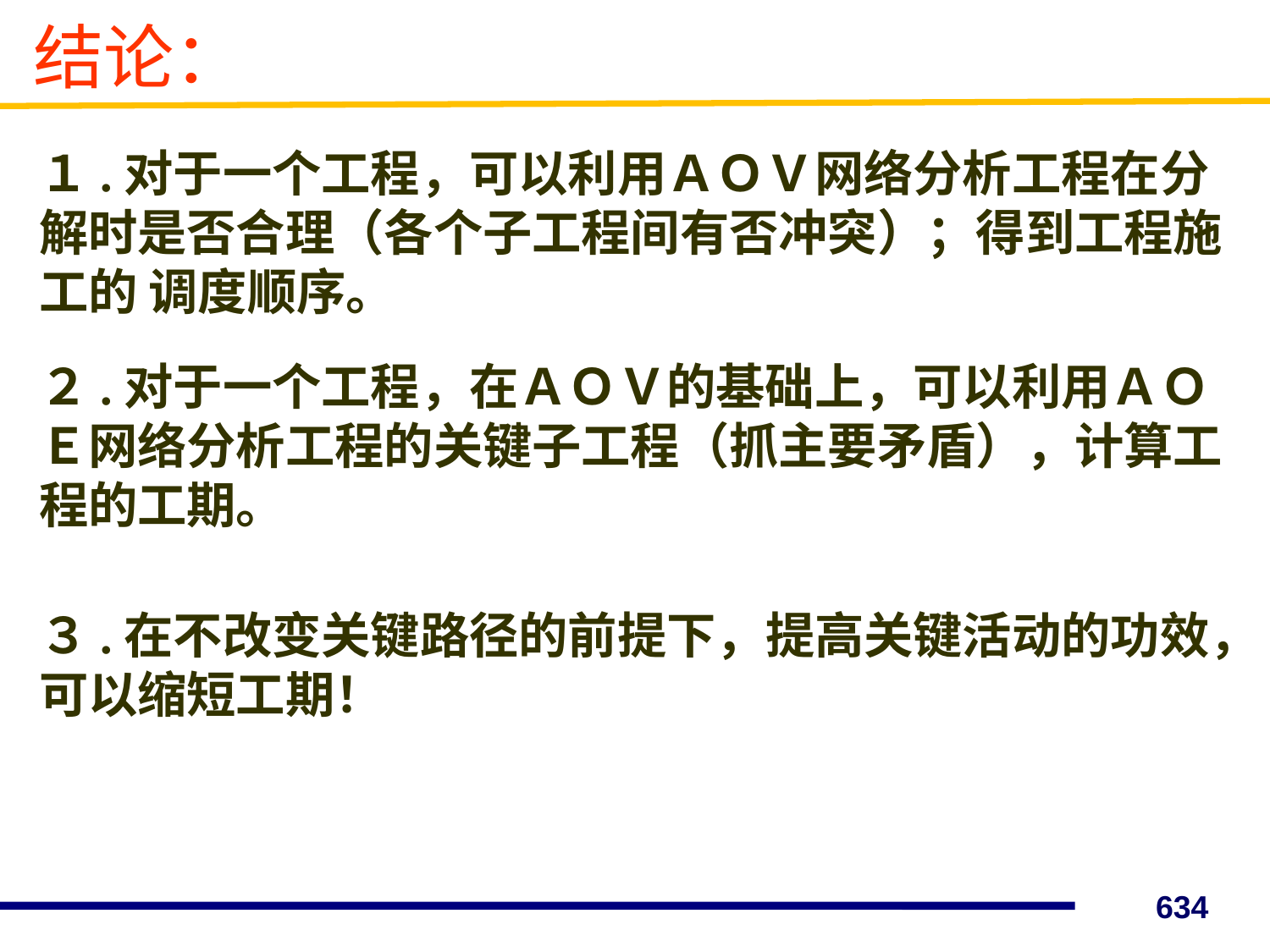

结论：
１.对于一个工程，可以利用ＡＯＶ网络分析工程在分解时是否合理（各个子工程间有否冲突）；得到工程施工的 调度顺序。
２.对于一个工程，在ＡＯＶ的基础上，可以利用ＡＯＥ网络分析工程的关键子工程（抓主要矛盾），计算工程的工期。
３.在不改变关键路径的前提下，提高关键活动的功效，可以缩短工期！
634